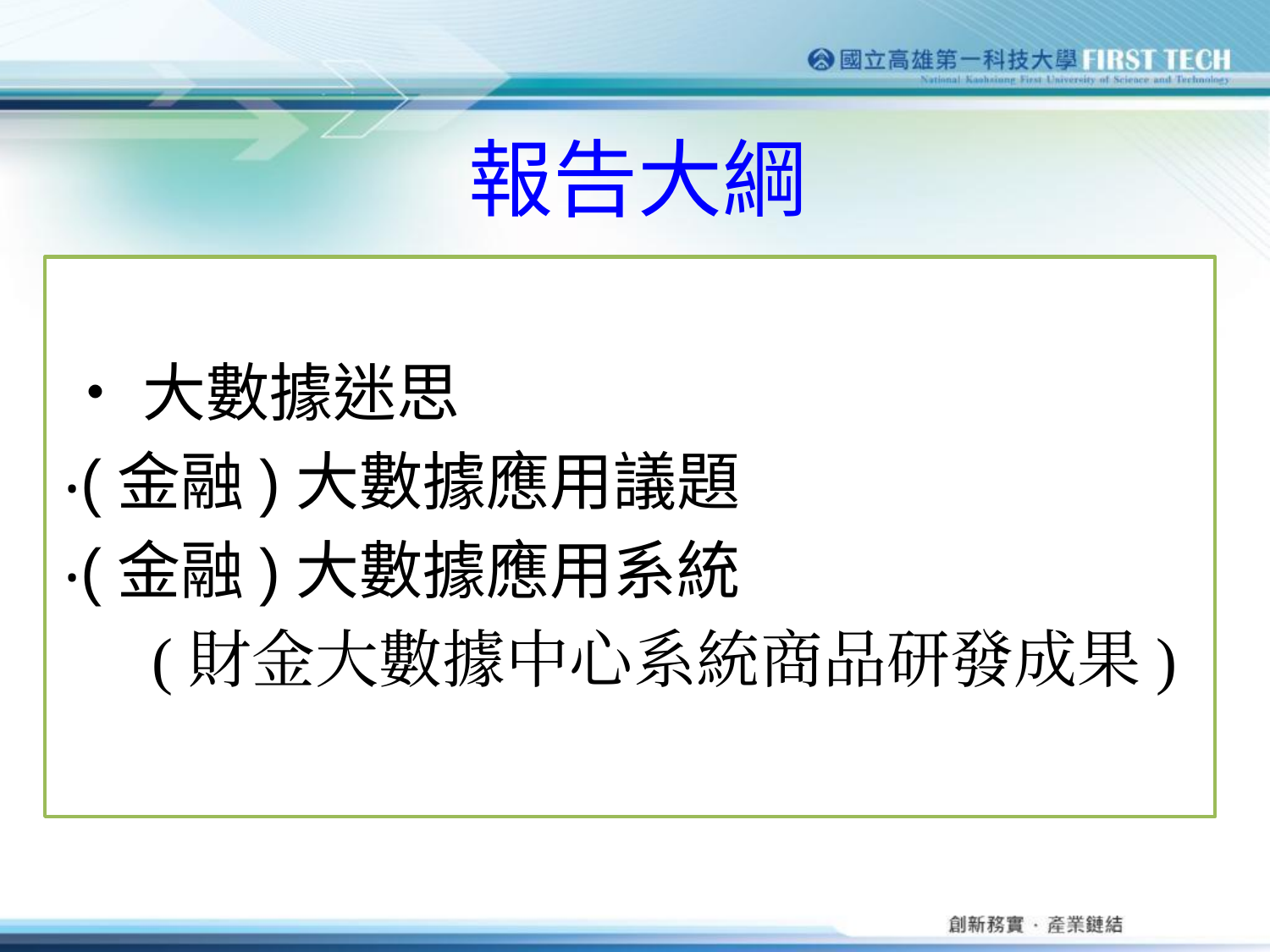

# 報告大綱

‧大數據迷思
‧(金融)大數據應用議題
‧(金融)大數據應用系統
     (財金大數據中心系統商品研發成果)